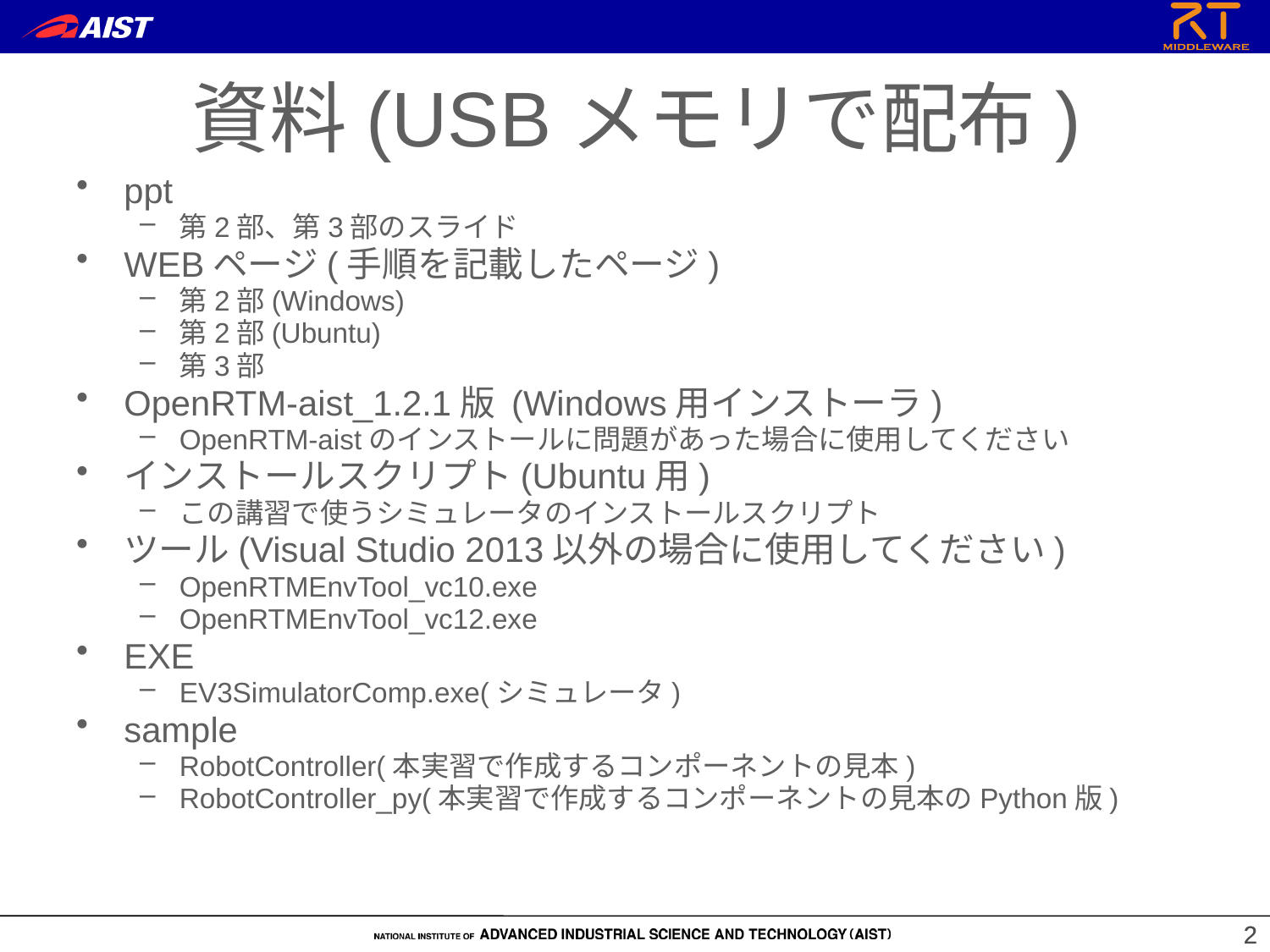

資料(USBメモリで配布)
ppt
第2部、第3部のスライド
WEBページ(手順を記載したページ)
第2部(Windows)
第2部(Ubuntu)
第3部
OpenRTM-aist_1.2.1版 (Windows用インストーラ)
OpenRTM-aistのインストールに問題があった場合に使用してください
インストールスクリプト(Ubuntu用)
この講習で使うシミュレータのインストールスクリプト
ツール(Visual Studio 2013以外の場合に使用してください)
OpenRTMEnvTool_vc10.exe
OpenRTMEnvTool_vc12.exe
EXE
EV3SimulatorComp.exe(シミュレータ)
sample
RobotController(本実習で作成するコンポーネントの見本)
RobotController_py(本実習で作成するコンポーネントの見本のPython版)
2
2